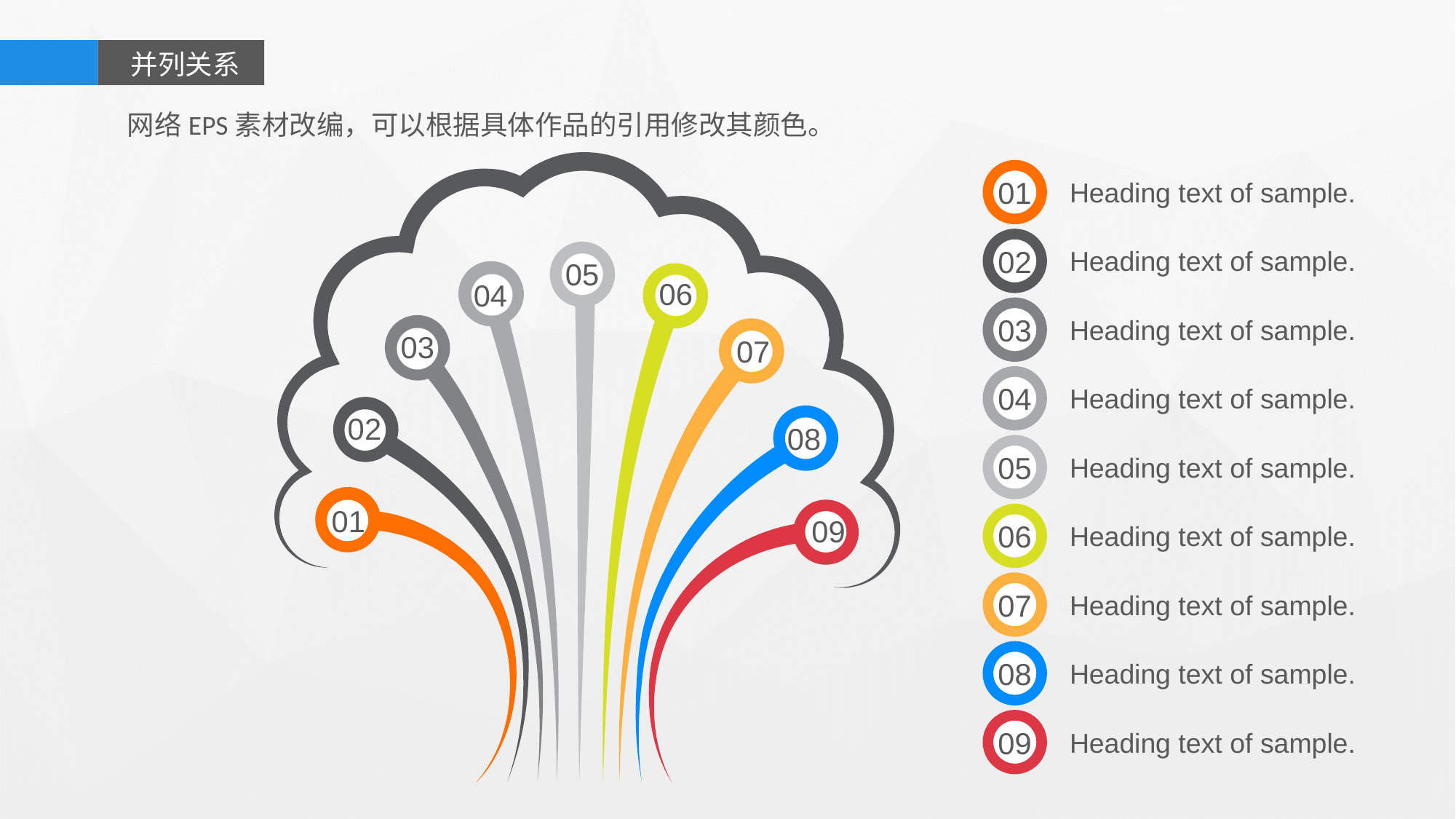

并列关系
网络EPS素材改编，可以根据具体作品的引用修改其颜色。

01
Heading text of sample.
02
Heading text of sample.
05
06
04
03
Heading text of sample.
03
07
04
Heading text of sample.
02
08
05
Heading text of sample.
01
09
06
Heading text of sample.
07
Heading text of sample.
08
Heading text of sample.
09
Heading text of sample.